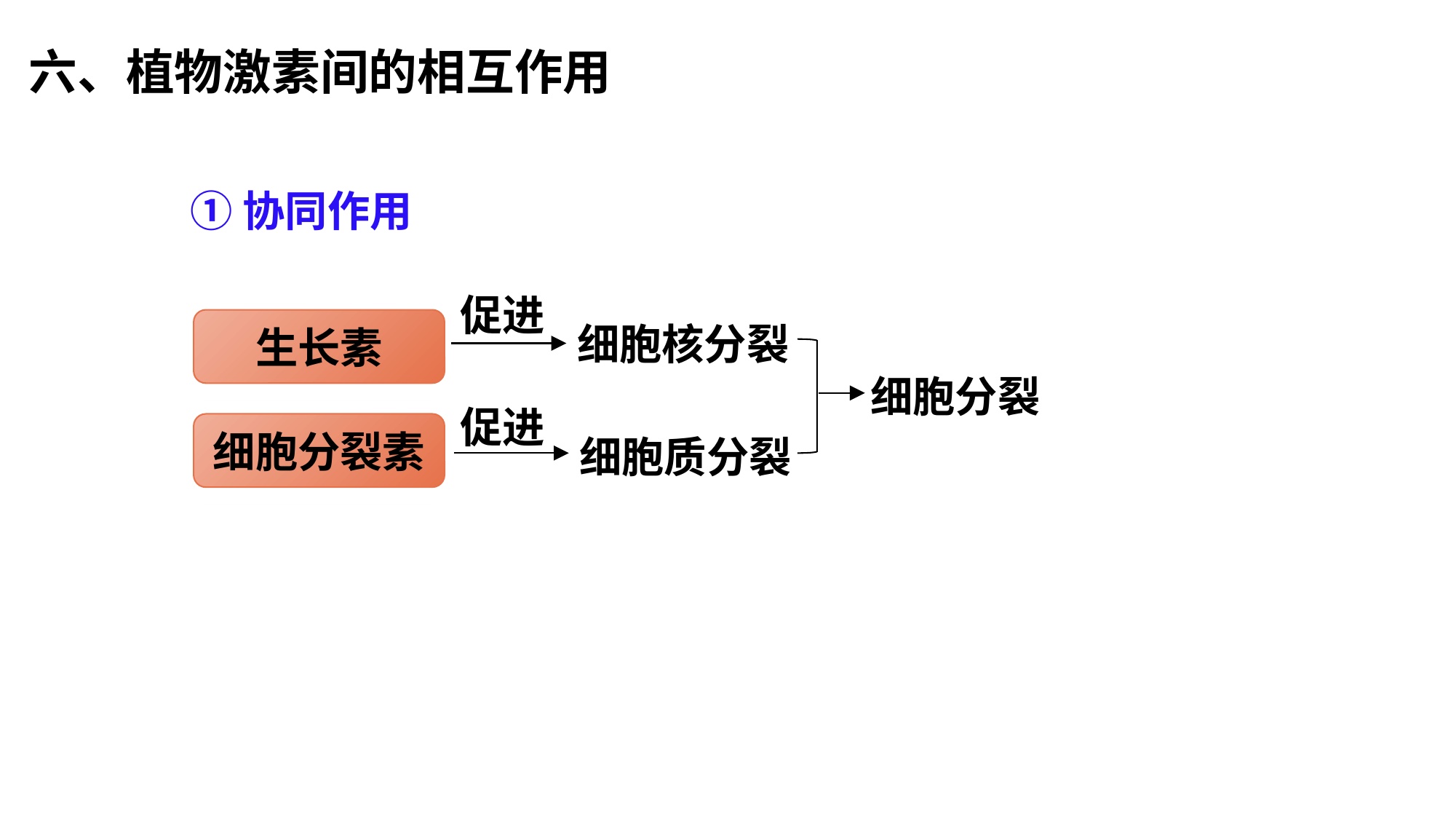

六、植物激素间的相互作用
①协同作用
促进
生长素
细胞核分裂

细胞分裂
促进
细胞分裂素
细胞质分裂